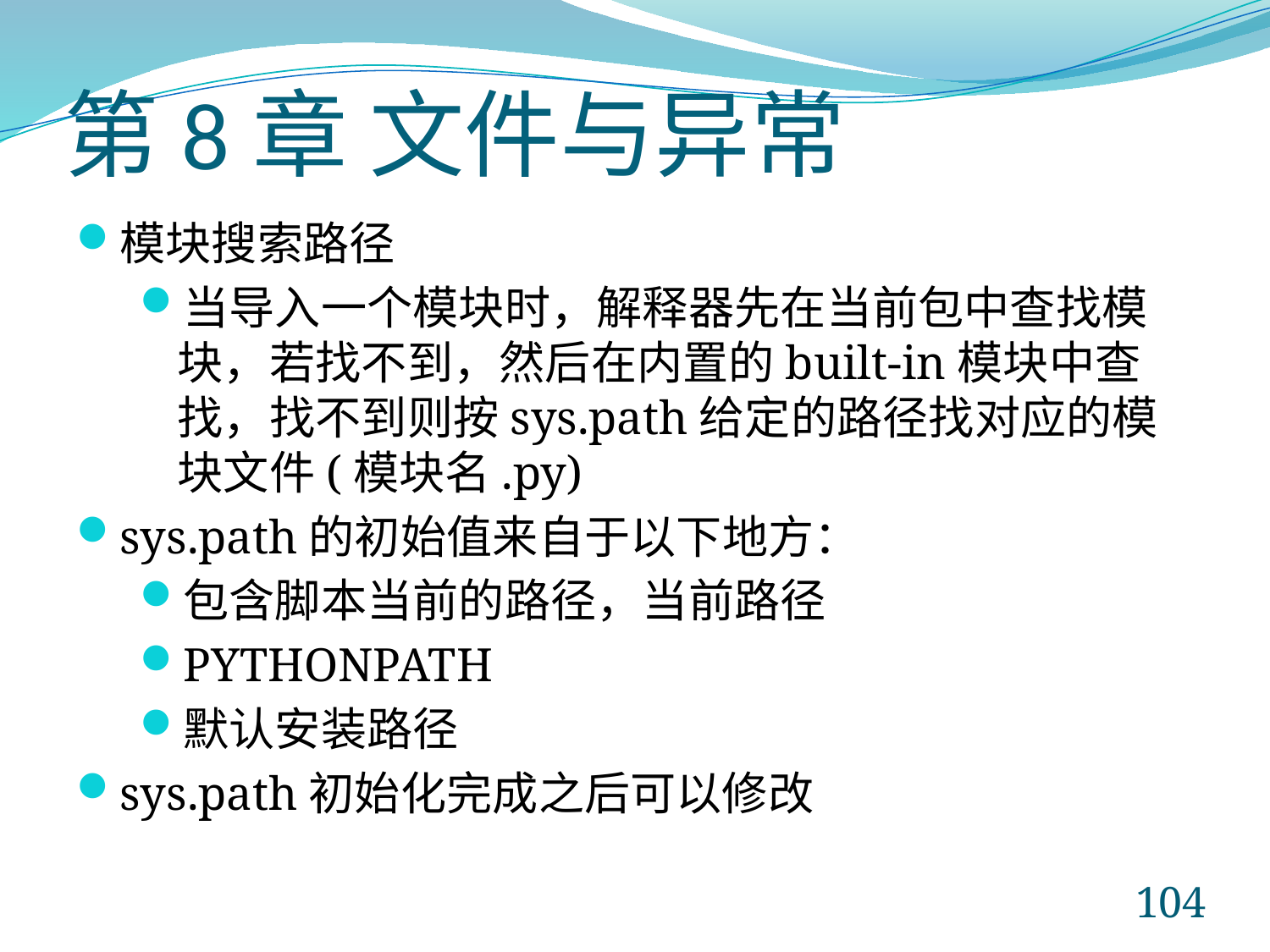

# 第8章 文件与异常
模块搜索路径
当导入一个模块时，解释器先在当前包中查找模块，若找不到，然后在内置的built-in模块中查找，找不到则按sys.path给定的路径找对应的模块文件(模块名.py)
sys.path的初始值来自于以下地方：
包含脚本当前的路径，当前路径
PYTHONPATH
默认安装路径
sys.path初始化完成之后可以修改

104